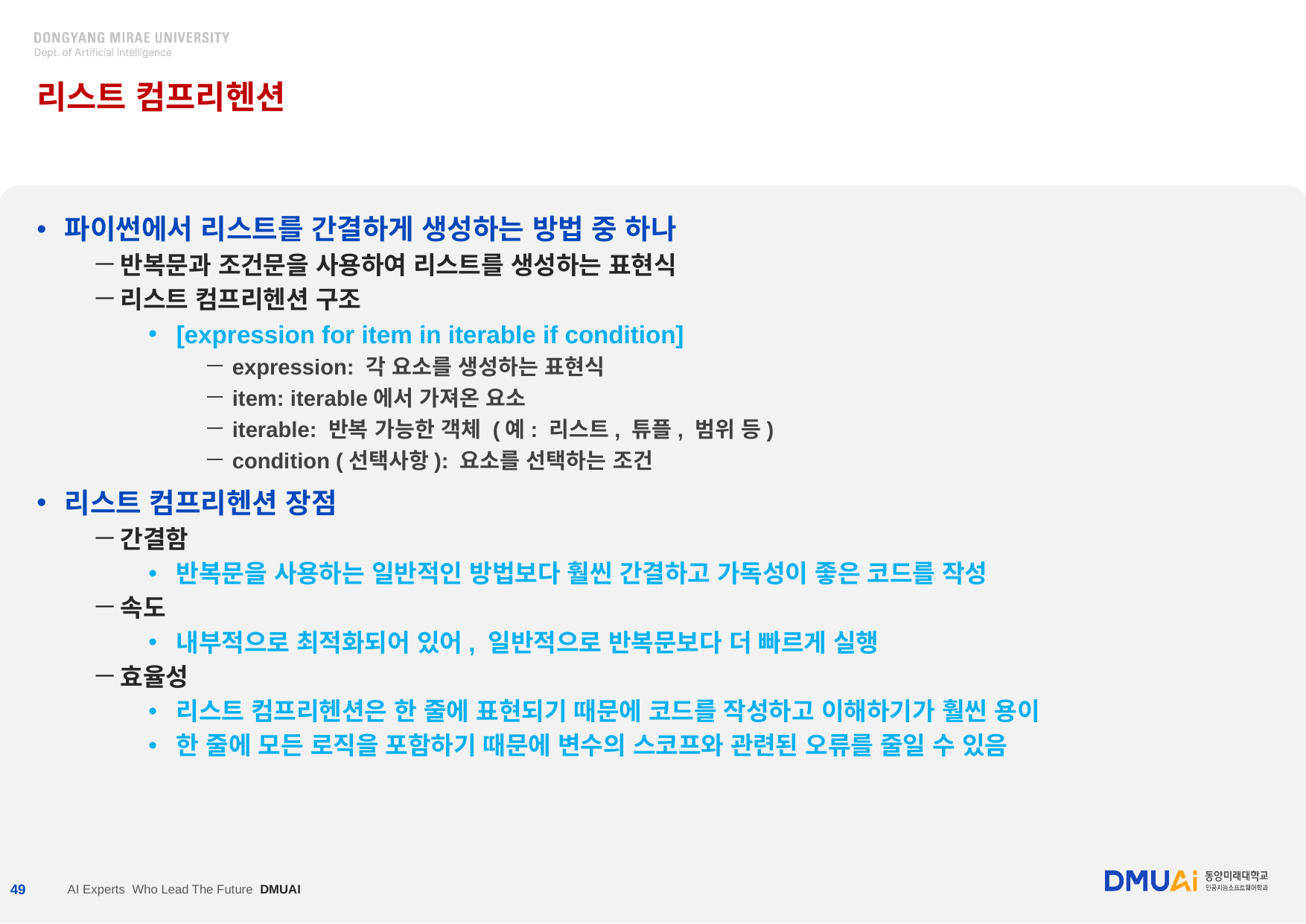

# 리스트 컴프리헨션

파이썬에서 리스트를 간결하게 생성하는 방법 중 하나
반복문과 조건문을 사용하여 리스트를 생성하는 표현식
리스트 컴프리헨션 구조
[expression for item in iterable if condition]
expression: 각 요소를 생성하는 표현식
item: iterable에서 가져온 요소
iterable: 반복 가능한 객체 (예: 리스트, 튜플, 범위 등)
condition (선택사항): 요소를 선택하는 조건
리스트 컴프리헨션 장점
간결함
반복문을 사용하는 일반적인 방법보다 훨씬 간결하고 가독성이 좋은 코드를 작성
속도
내부적으로 최적화되어 있어, 일반적으로 반복문보다 더 빠르게 실행
효율성
리스트 컴프리헨션은 한 줄에 표현되기 때문에 코드를 작성하고 이해하기가 훨씬 용이
한 줄에 모든 로직을 포함하기 때문에 변수의 스코프와 관련된 오류를 줄일 수 있음